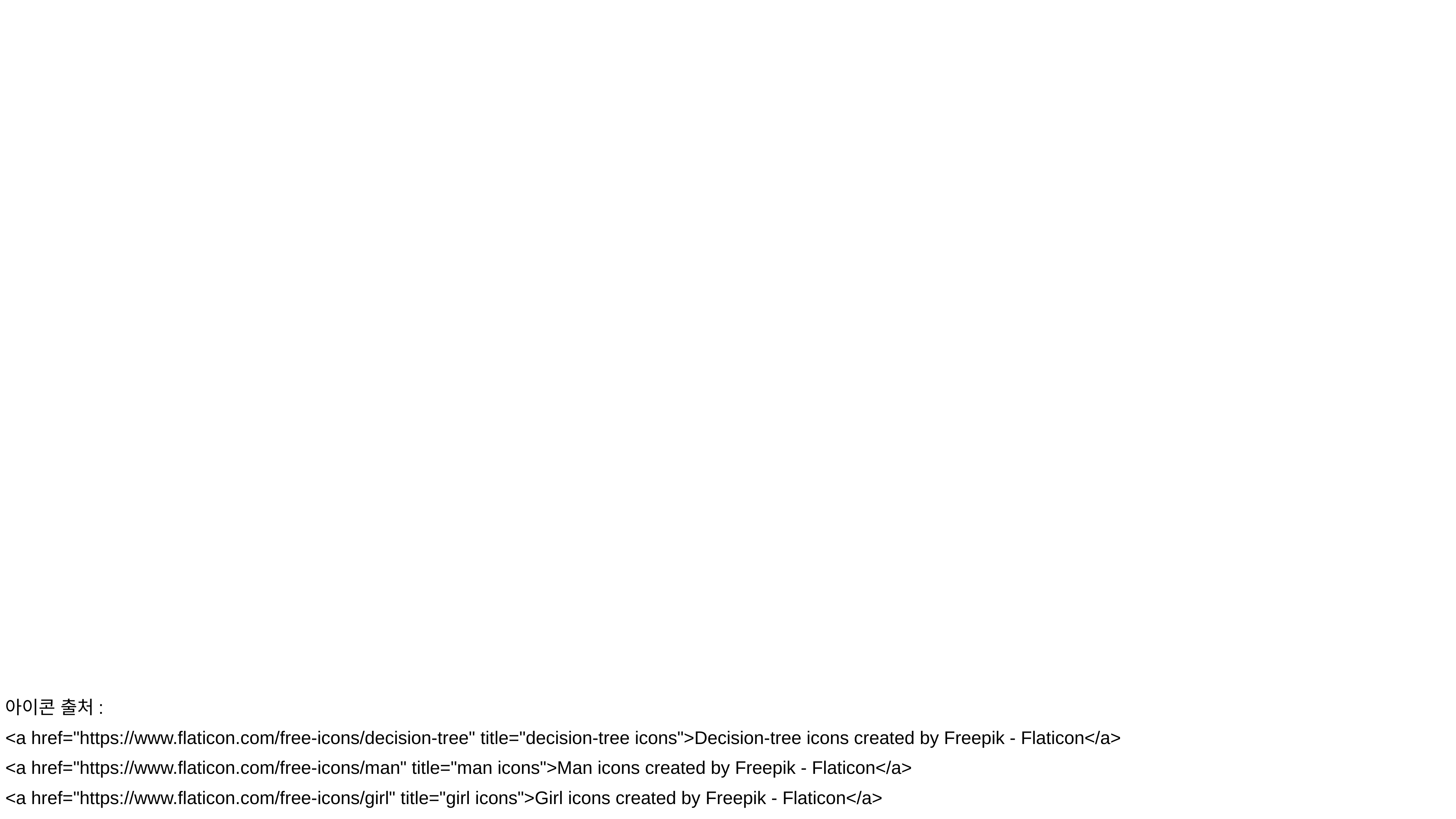

아이콘 출처:
<a href="https://www.flaticon.com/free-icons/decision-tree" title="decision-tree icons">Decision-tree icons created by Freepik - Flaticon</a>
<a href="https://www.flaticon.com/free-icons/man" title="man icons">Man icons created by Freepik - Flaticon</a>
<a href="https://www.flaticon.com/free-icons/girl" title="girl icons">Girl icons created by Freepik - Flaticon</a>